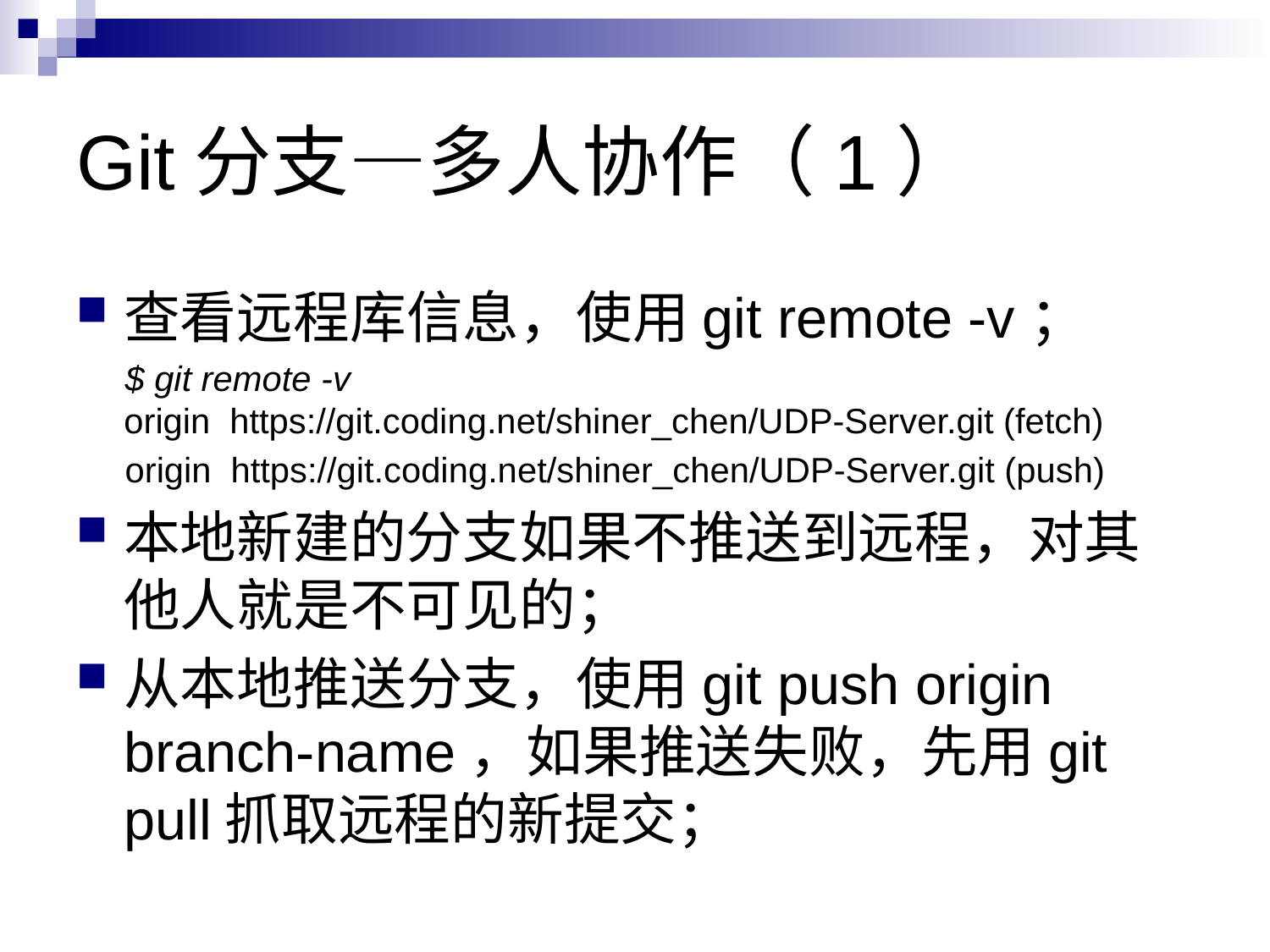

# Git分支—多人协作（1）
查看远程库信息，使用git remote -v；
     $ git remote -v
origin  https://git.coding.net/shiner_chen/UDP-Server.git (fetch)
     origin  https://git.coding.net/shiner_chen/UDP-Server.git (push)
本地新建的分支如果不推送到远程，对其他人就是不可见的；
从本地推送分支，使用git push origin branch-name，如果推送失败，先用git pull抓取远程的新提交；